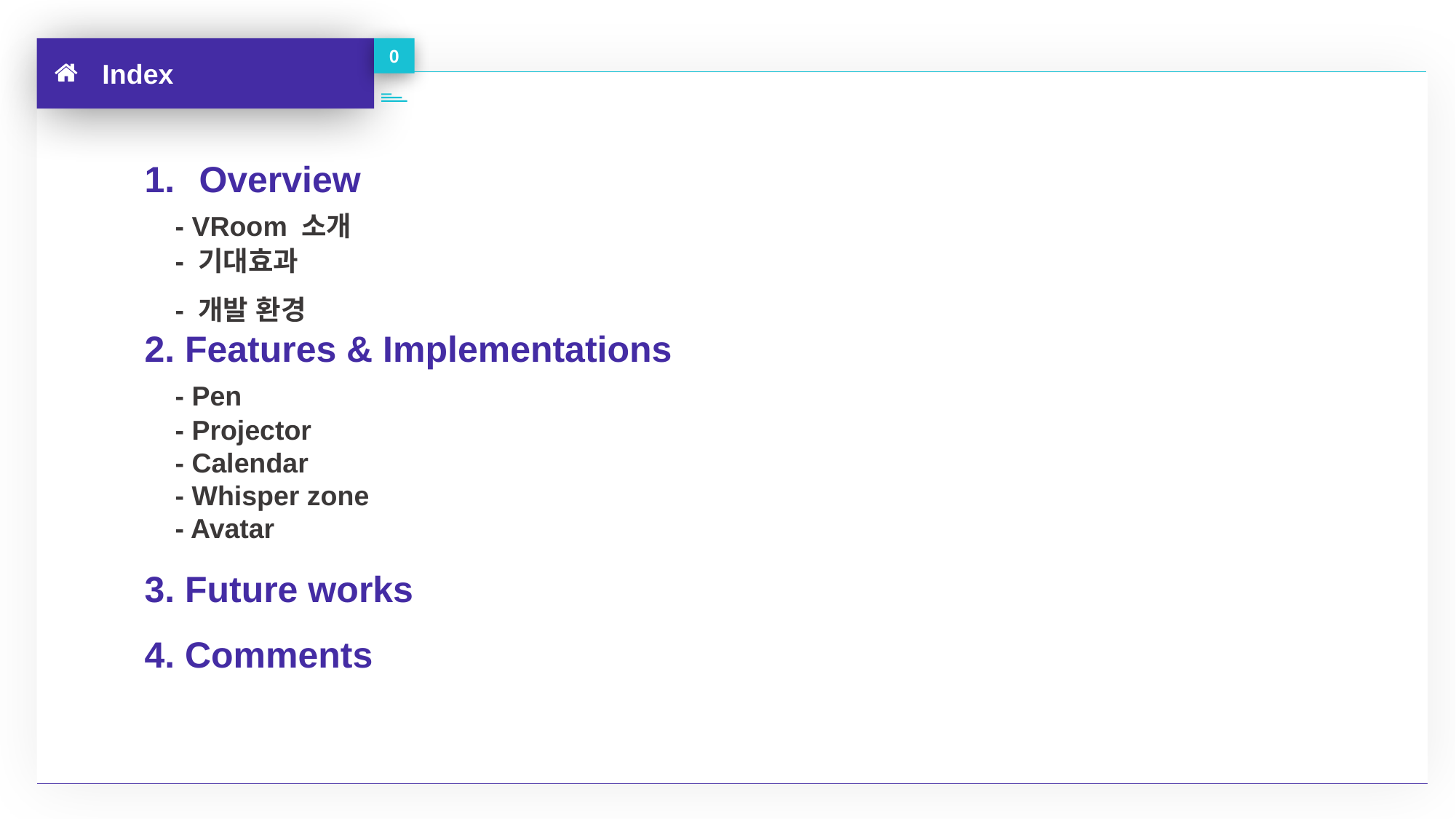

Index
0

Overview
   - VRoom 소개
    - 기대효과
    - 개발 환경
2. Features & Implementations
   - Pen
    - Projector
    - Calendar
    - Whisper zone
    - Avatar
3. Future works
4. Comments